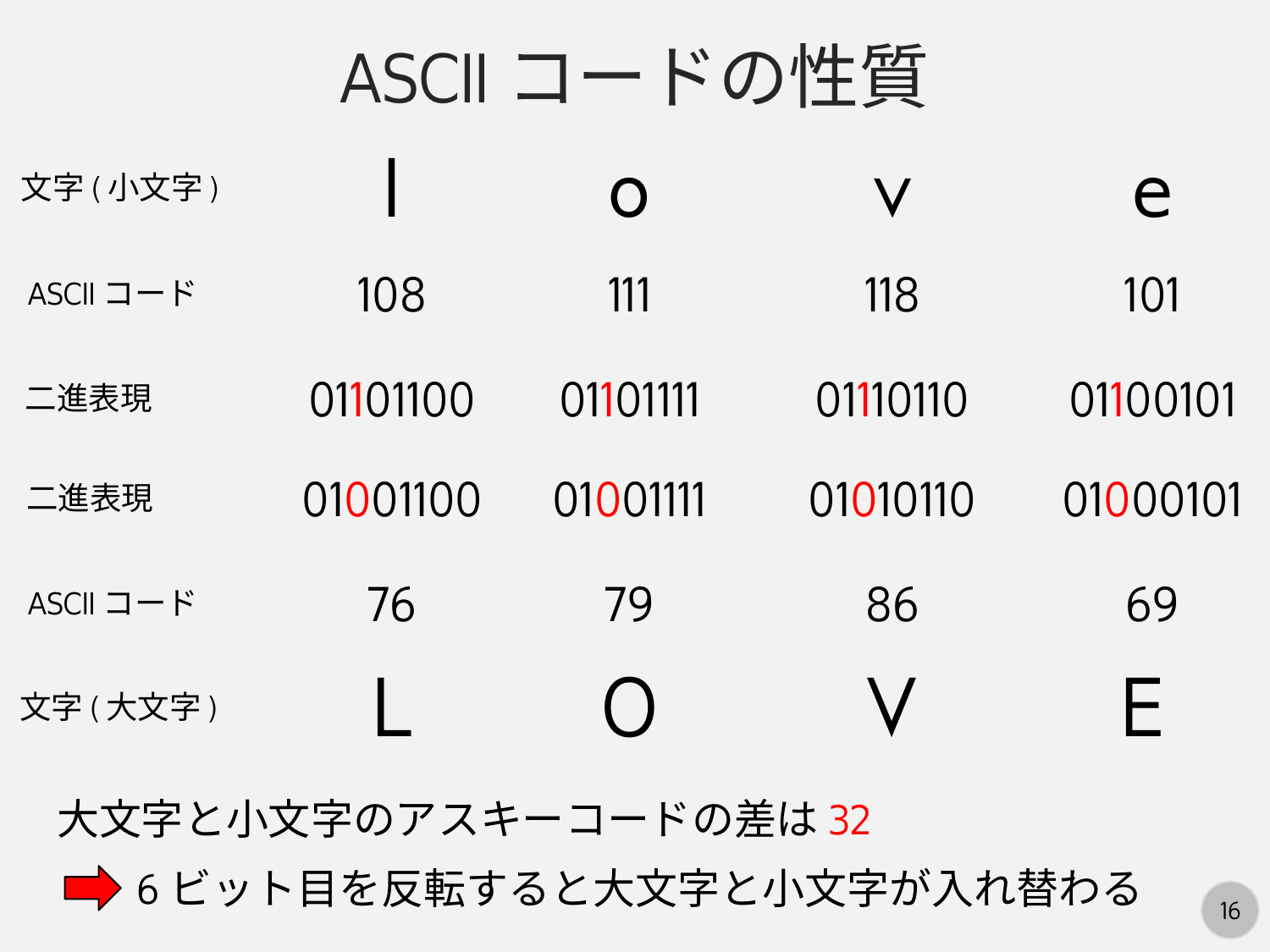

ASCIIコードの性質
l
o
v
e
文字(小文字)
108
111
118
101
ASCIIコード
01101100
01101111
01110110
01100101
二進表現
01001100
01001111
01010110
01000101
二進表現
76
79
86
69
ASCIIコード
L
O
V
E
文字(大文字)
大文字と小文字のアスキーコードの差は32
6ビット目を反転すると大文字と小文字が入れ替わる